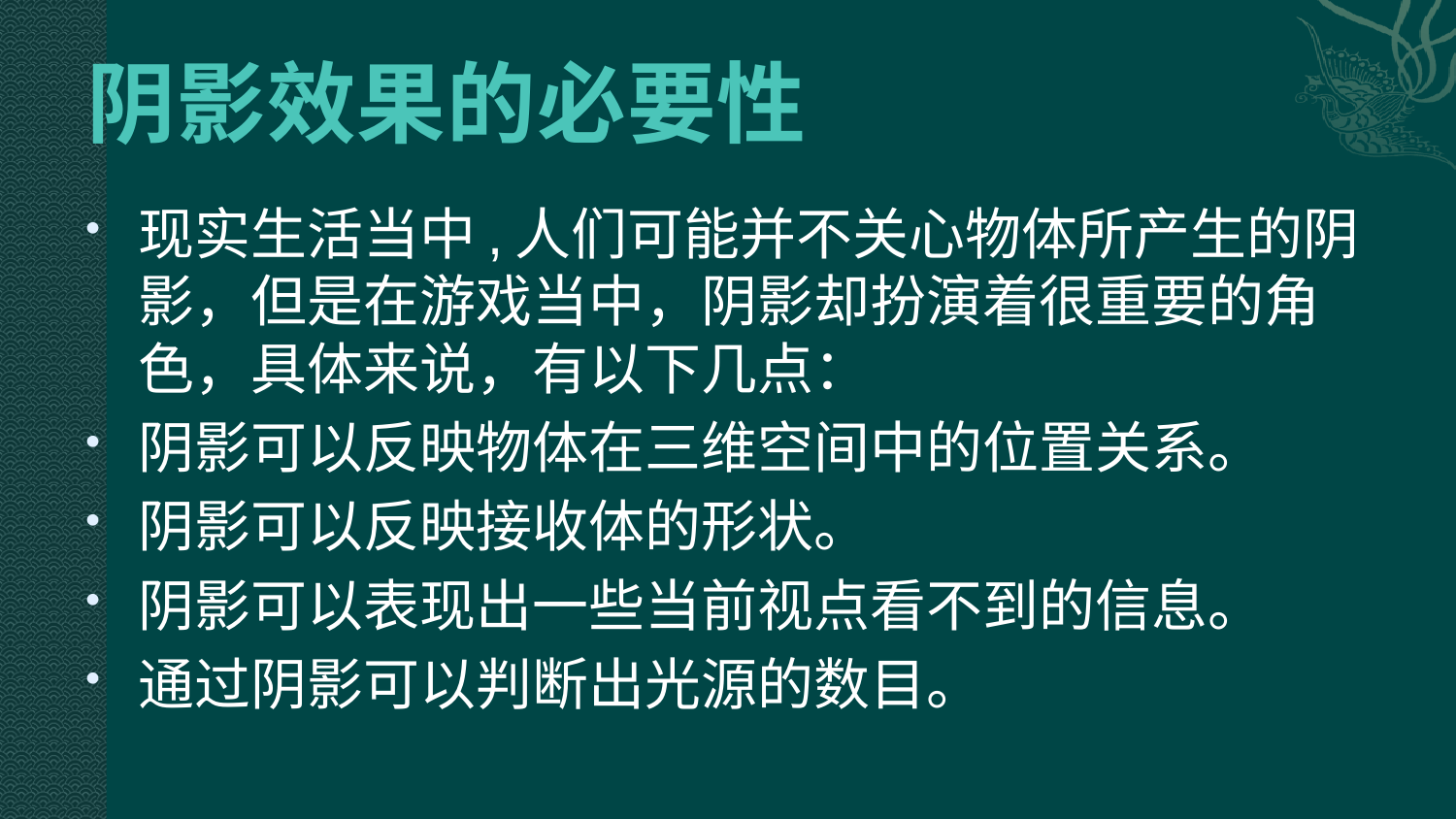

# 阴影效果的必要性
现实生活当中,人们可能并不关心物体所产生的阴影，但是在游戏当中，阴影却扮演着很重要的角色，具体来说，有以下几点：
阴影可以反映物体在三维空间中的位置关系。
阴影可以反映接收体的形状。
阴影可以表现出一些当前视点看不到的信息。
通过阴影可以判断出光源的数目。